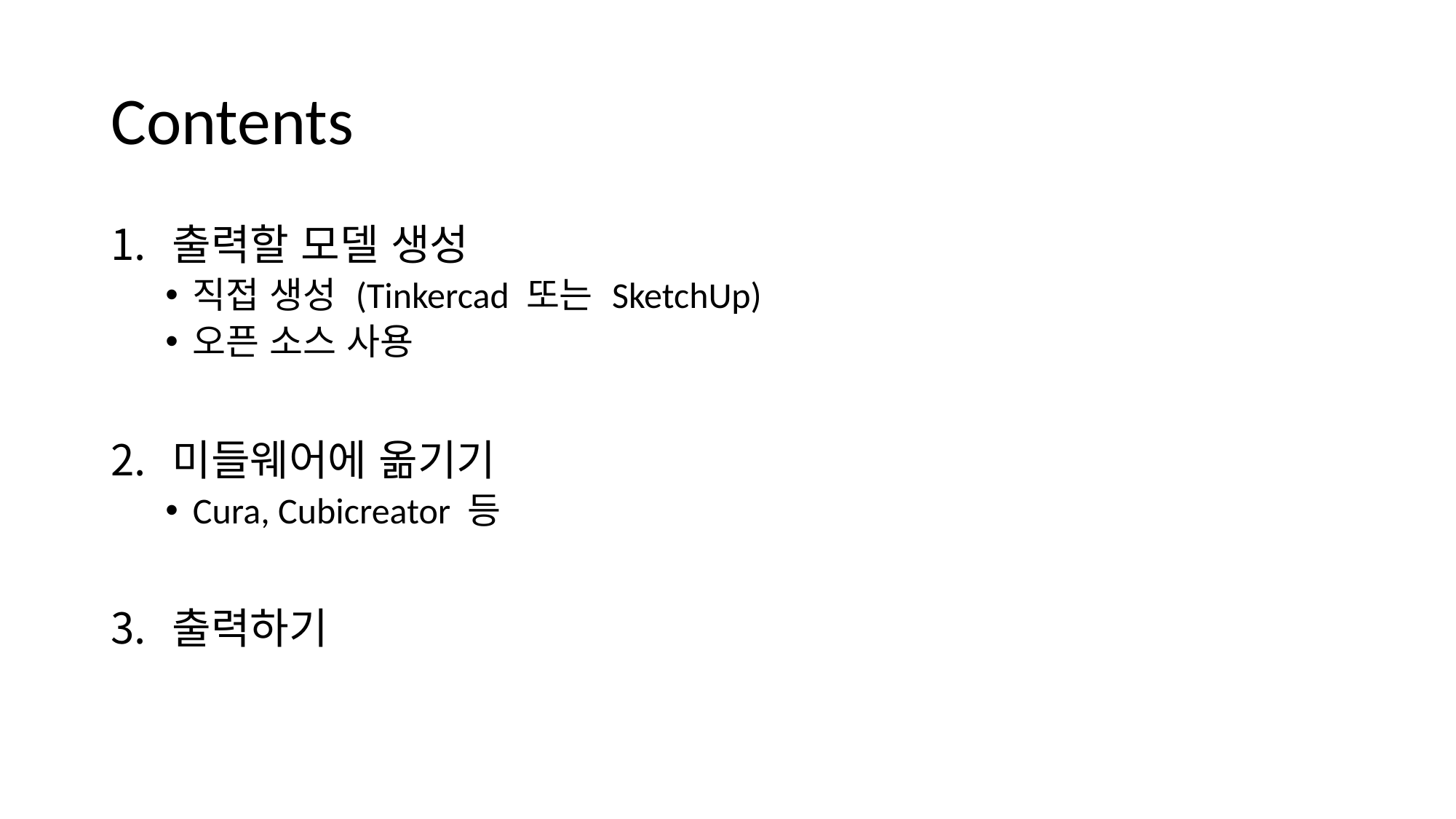

# Contents
출력할 모델 생성
직접 생성 (Tinkercad 또는 SketchUp)
오픈 소스 사용

미들웨어에 옮기기
Cura, Cubicreator 등

출력하기